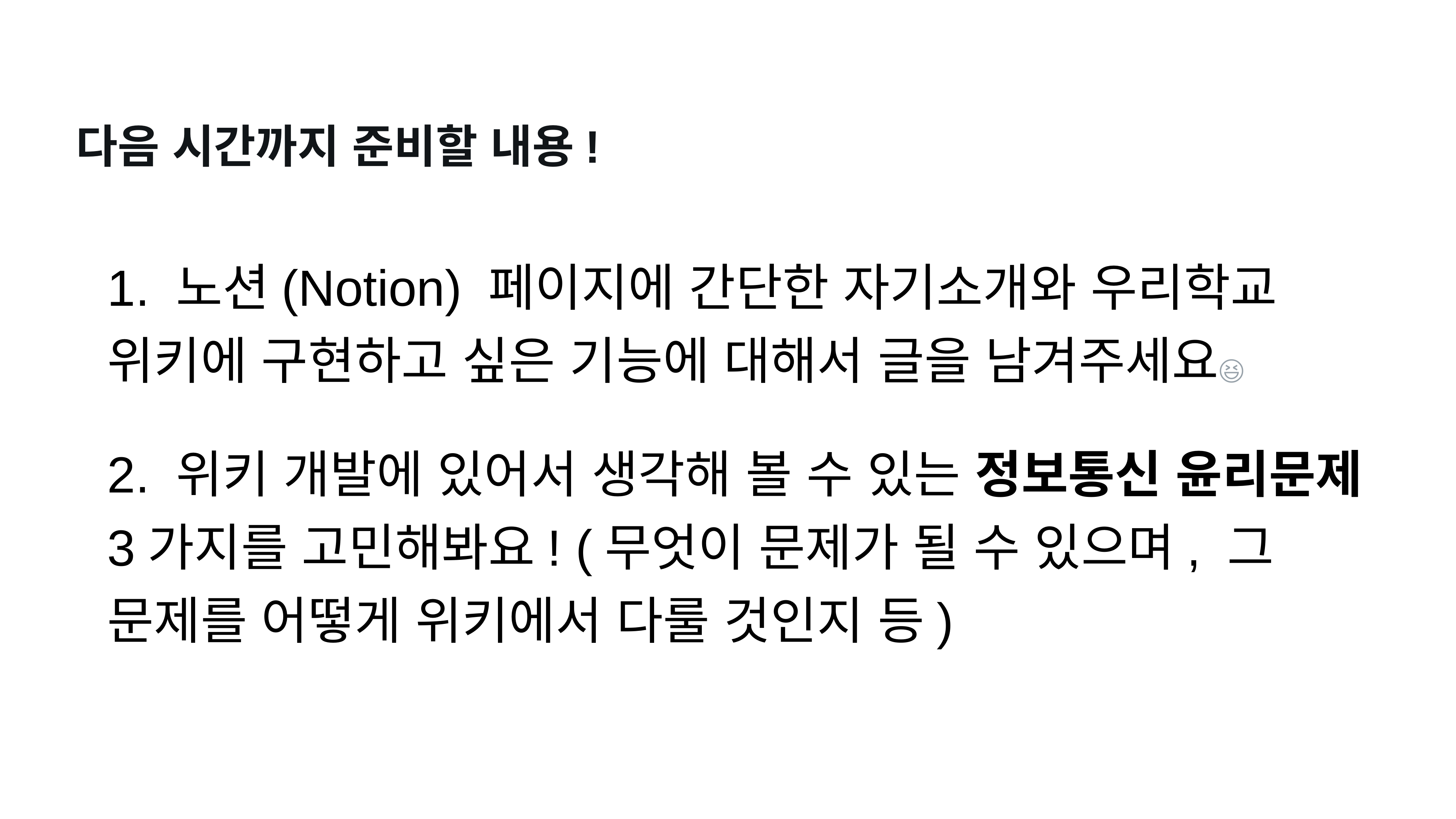

다음 시간까지 준비할 내용!
1. 노션(Notion) 페이지에 간단한 자기소개와 우리학교 위키에 구현하고 싶은 기능에 대해서 글을 남겨주세요😆

2. 위키 개발에 있어서 생각해 볼 수 있는 정보통신 윤리문제 3가지를 고민해봐요! (무엇이 문제가 될 수 있으며, 그 문제를 어떻게 위키에서 다룰 것인지 등)